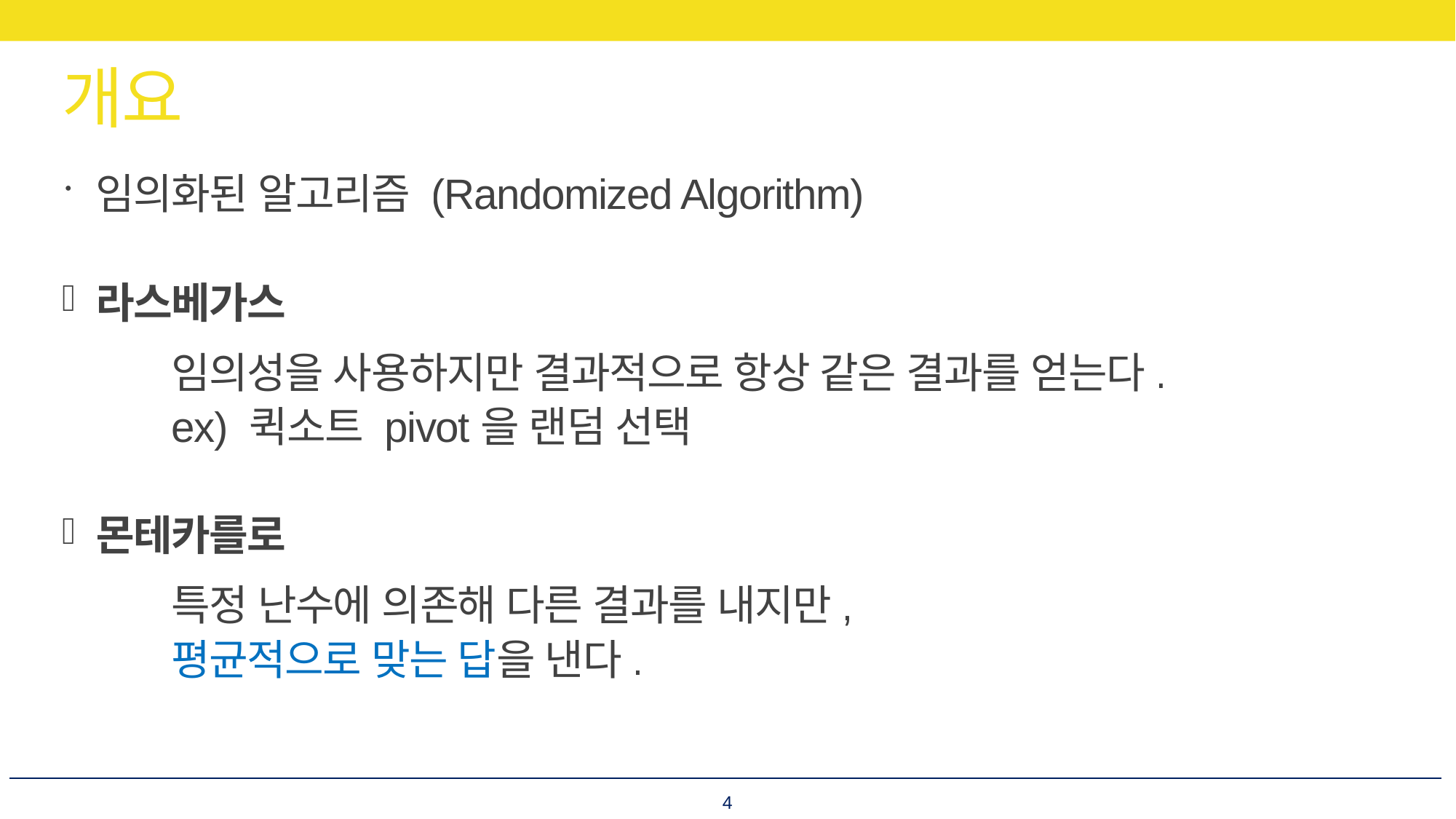

# 개요
임의화된 알고리즘 (Randomized Algorithm)

라스베가스

	임의성을 사용하지만 결과적으로 항상 같은 결과를 얻는다.
	ex) 퀵소트 pivot을 랜덤 선택

몬테카를로

	특정 난수에 의존해 다른 결과를 내지만,
	평균적으로 맞는 답을 낸다.

4